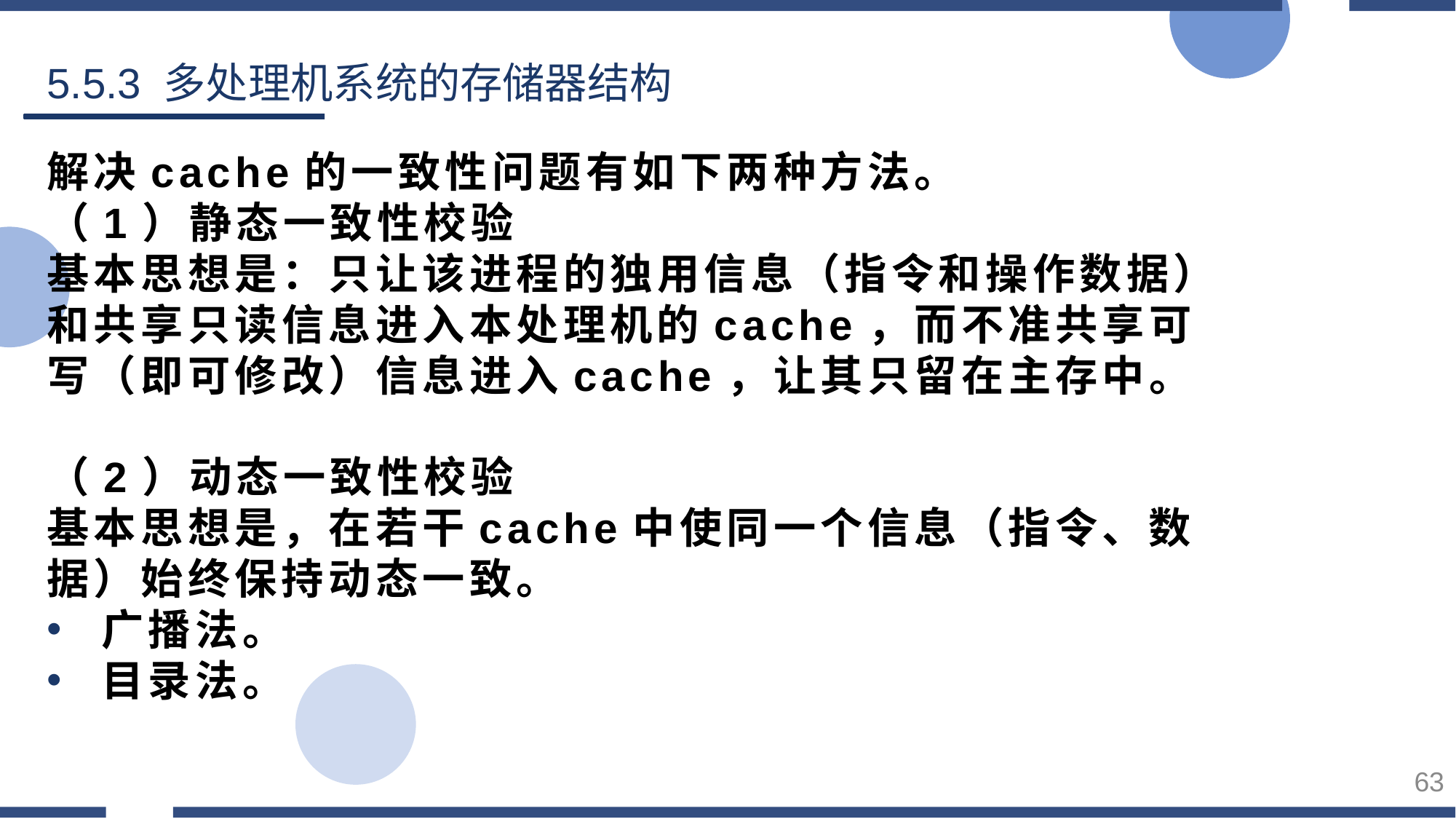

5.5.3 多处理机系统的存储器结构
解决cache的一致性问题有如下两种方法。
（1）静态一致性校验
基本思想是：只让该进程的独用信息（指令和操作数据）和共享只读信息进入本处理机的cache，而不准共享可写（即可修改）信息进入cache，让其只留在主存中。

（2）动态一致性校验
基本思想是，在若干cache中使同一个信息（指令、数据）始终保持动态一致。
广播法。
目录法。

63